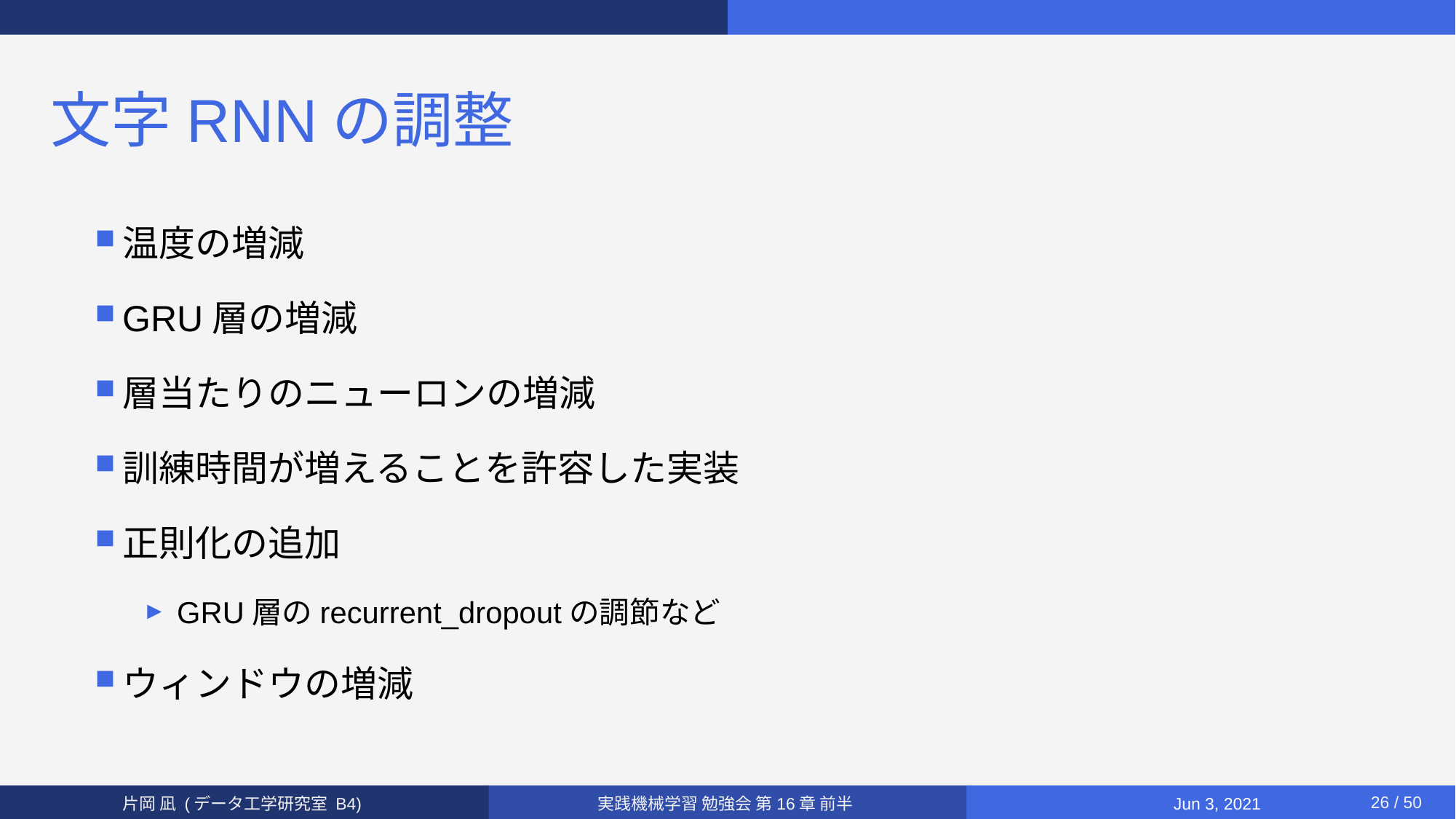

# 文字RNNの調整
温度の増減
GRU層の増減
層当たりのニューロンの増減
訓練時間が増えることを許容した実装
正則化の追加
GRU層のrecurrent_dropoutの調節など
ウィンドウの増減